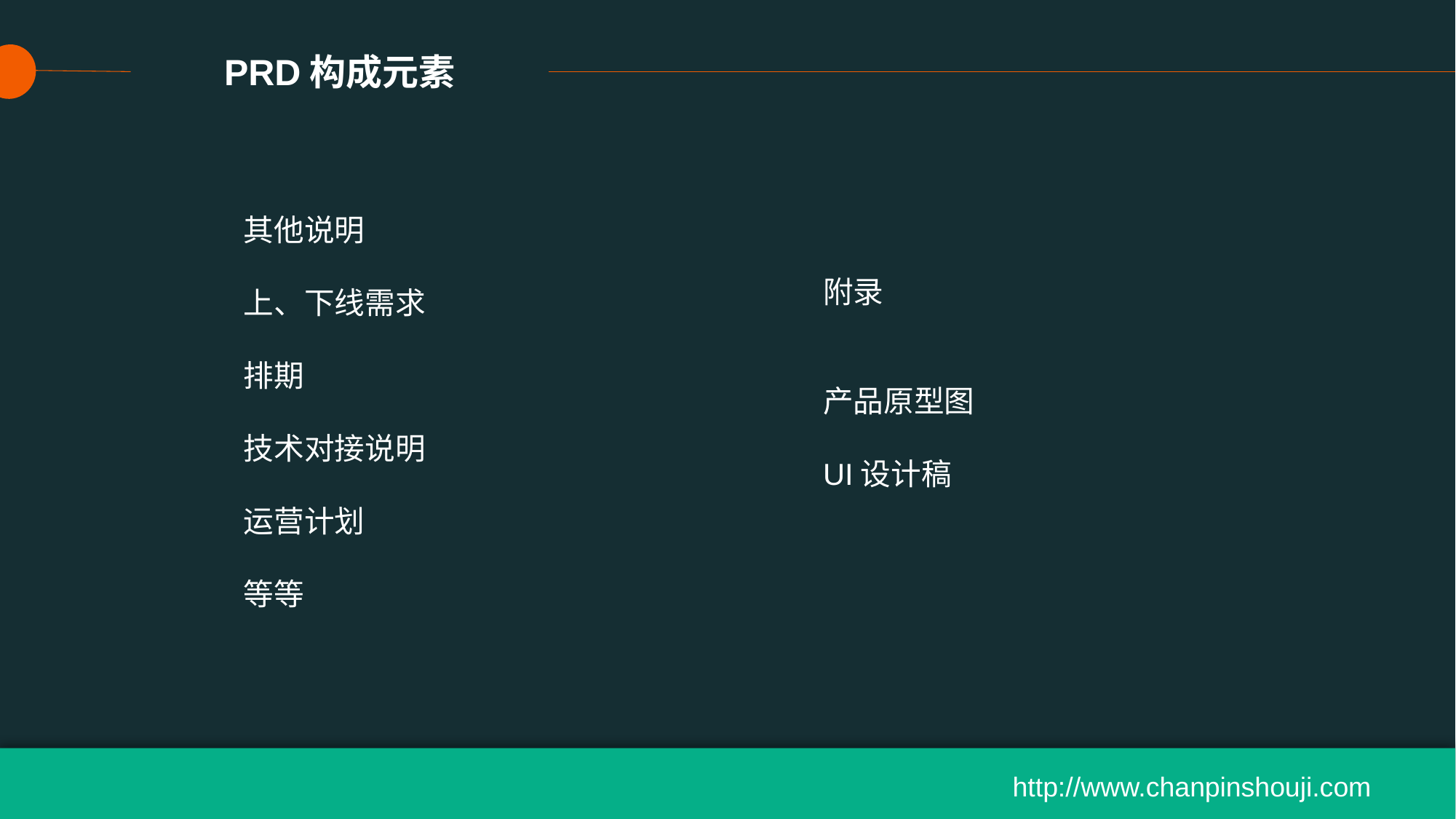

PRD构成元素
其他说明

上、下线需求

排期

技术对接说明

运营计划

等等

附录

产品原型图

UI设计稿

http://www.chanpinshouji.com